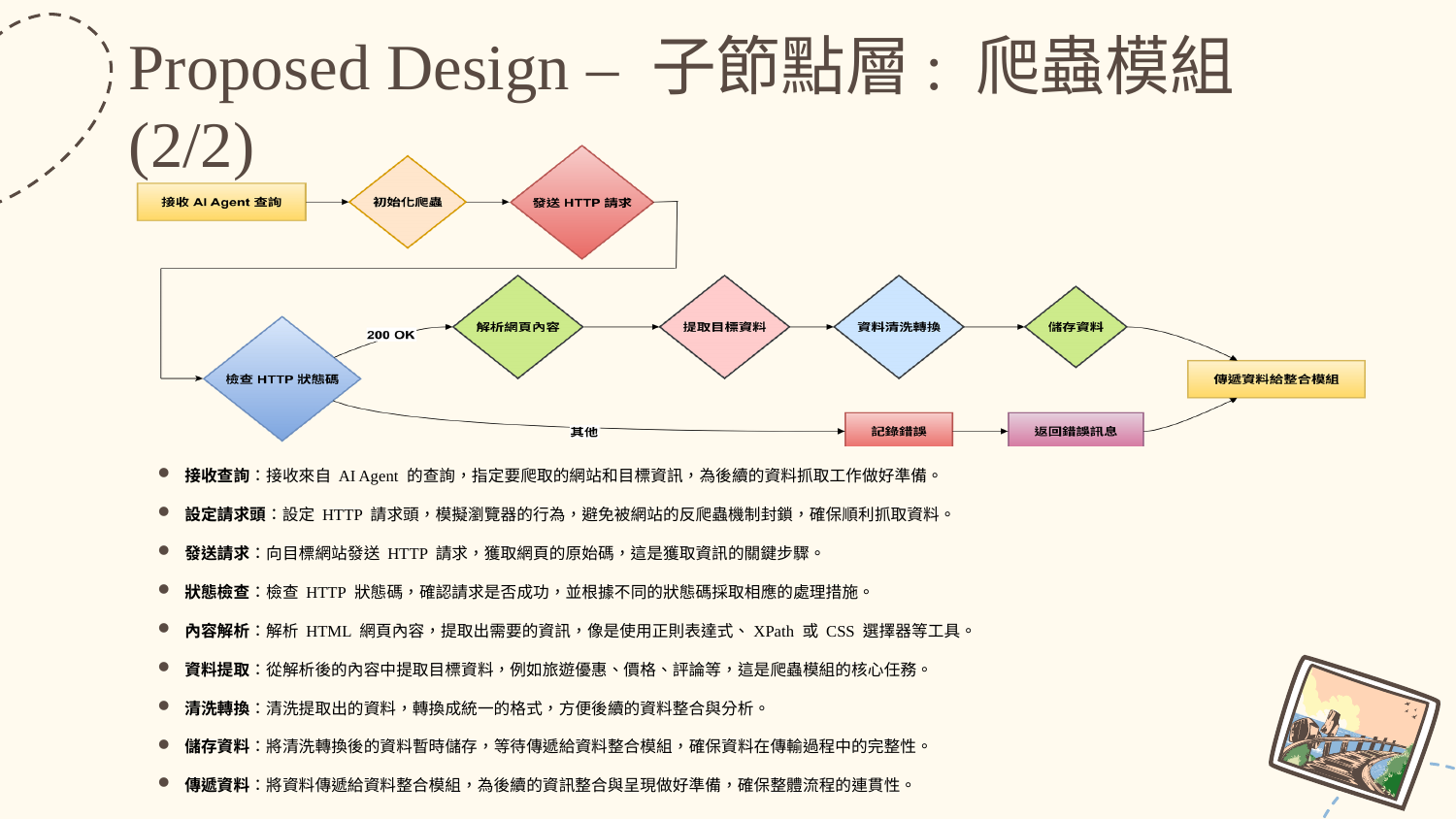

# Proposed Design – 子節點層: 爬蟲模組 (2/2)

接收查詢：接收來自 AI Agent 的查詢，指定要爬取的網站和目標資訊，為後續的資料抓取工作做好準備。

設定請求頭：設定 HTTP 請求頭，模擬瀏覽器的行為，避免被網站的反爬蟲機制封鎖，確保順利抓取資料。

發送請求：向目標網站發送 HTTP 請求，獲取網頁的原始碼，這是獲取資訊的關鍵步驟。

狀態檢查：檢查 HTTP 狀態碼，確認請求是否成功，並根據不同的狀態碼採取相應的處理措施。

內容解析：解析 HTML 網頁內容，提取出需要的資訊，像是使用正則表達式、XPath 或 CSS 選擇器等工具。

資料提取：從解析後的內容中提取目標資料，例如旅遊優惠、價格、評論等，這是爬蟲模組的核心任務。

清洗轉換：清洗提取出的資料，轉換成統一的格式，方便後續的資料整合與分析。

儲存資料：將清洗轉換後的資料暫時儲存，等待傳遞給資料整合模組，確保資料在傳輸過程中的完整性。

傳遞資料：將資料傳遞給資料整合模組，為後續的資訊整合與呈現做好準備，確保整體流程的連貫性。